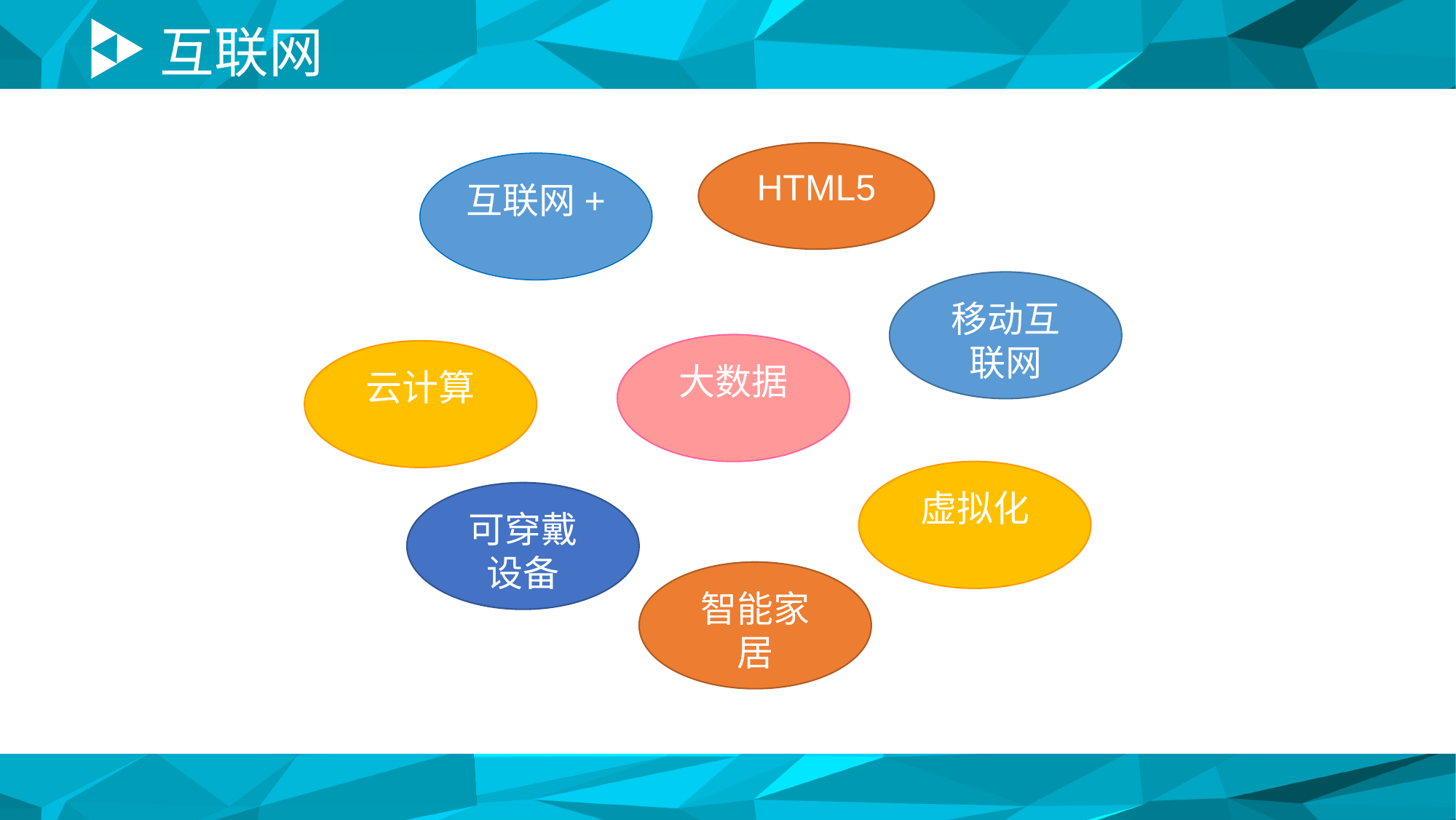

# 互联网
HTML5
互联网+
移动互联网
大数据
云计算
虚拟化
可穿戴设备
智能家居